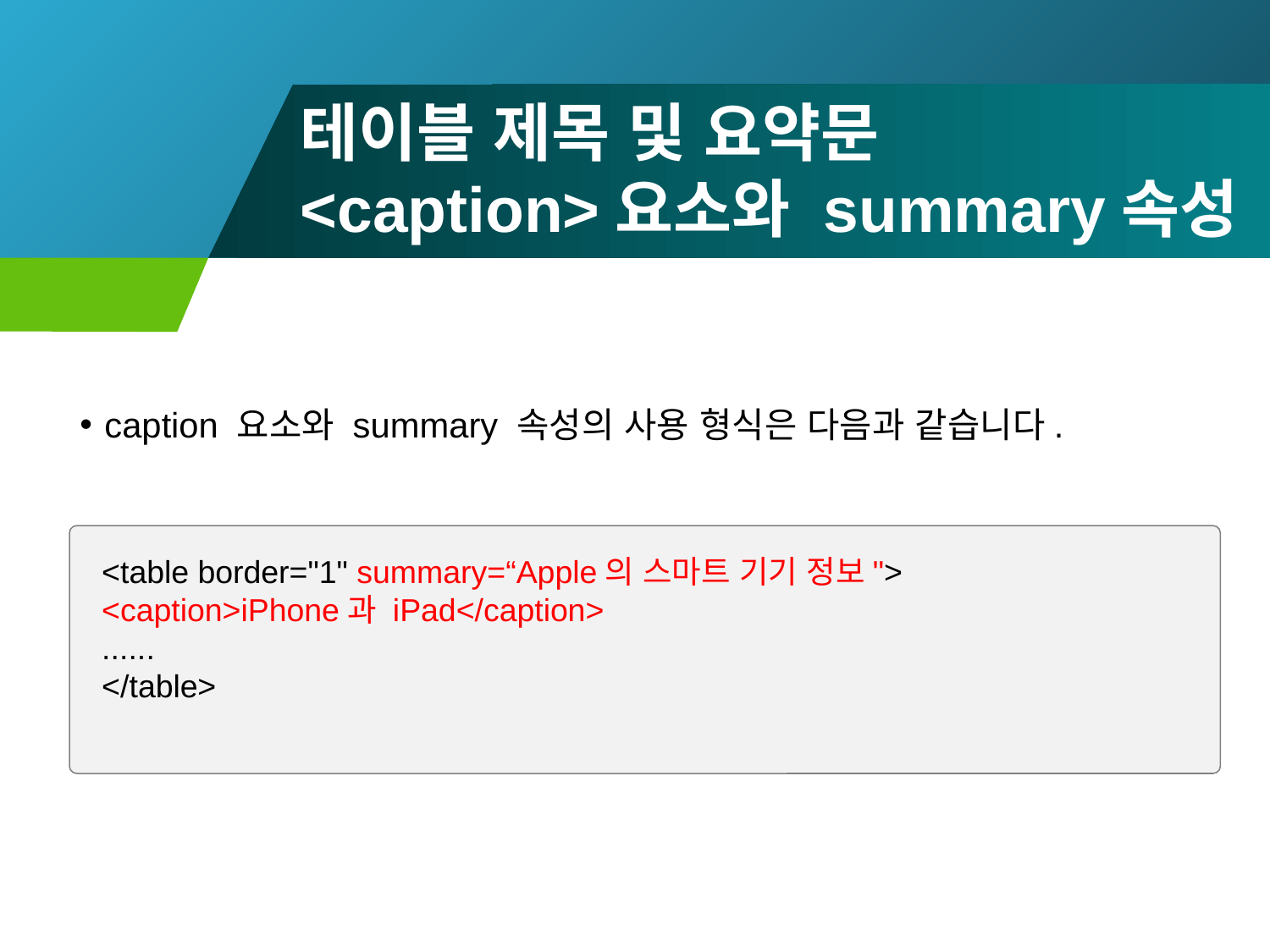

# 테이블 제목 및 요약문 <caption>요소와 summary속성

caption 요소와 summary 속성의 사용 형식은 다음과 같습니다.

<table border="1" summary=“Apple의 스마트 기기 정보">
<caption>iPhone과 iPad</caption>
......
</table>